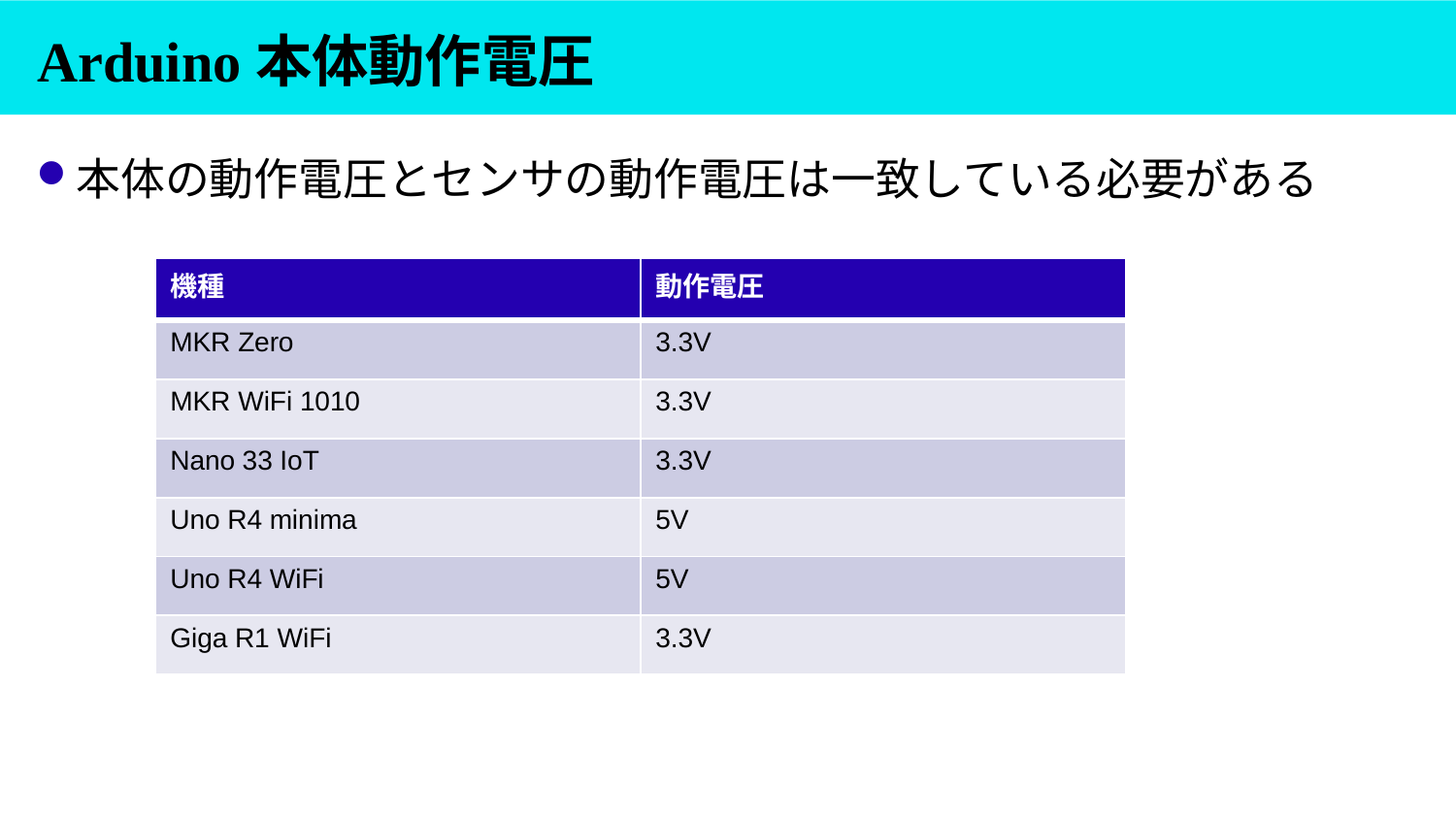

# Arduino本体動作電圧
本体の動作電圧とセンサの動作電圧は一致している必要がある
| 機種 | 動作電圧 |
| --- | --- |
| MKR Zero | 3.3V |
| MKR WiFi 1010 | 3.3V |
| Nano 33 IoT | 3.3V |
| Uno R4 minima | 5V |
| Uno R4 WiFi | 5V |
| Giga R1 WiFi | 3.3V |